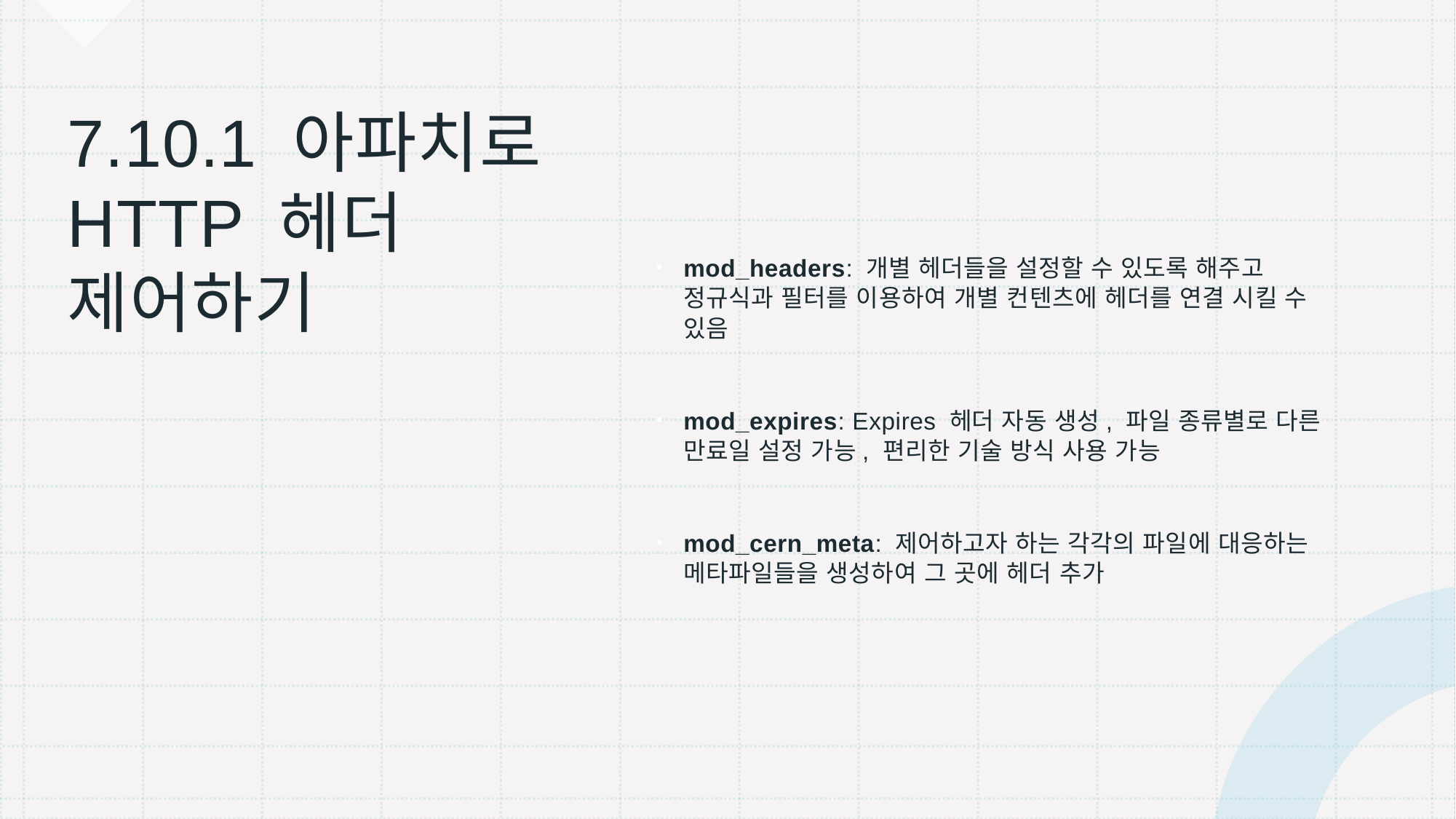

mod_headers: 개별 헤더들을 설정할 수 있도록 해주고 정규식과 필터를 이용하여 개별 컨텐츠에 헤더를 연결 시킬 수 있음

mod_expires: Expires 헤더 자동 생성, 파일 종류별로 다른 만료일 설정 가능, 편리한 기술 방식 사용 가능

mod_cern_meta: 제어하고자 하는 각각의 파일에 대응하는 메타파일들을 생성하여 그 곳에 헤더 추가
# 7.10.1 아파치로 HTTP 헤더 제어하기